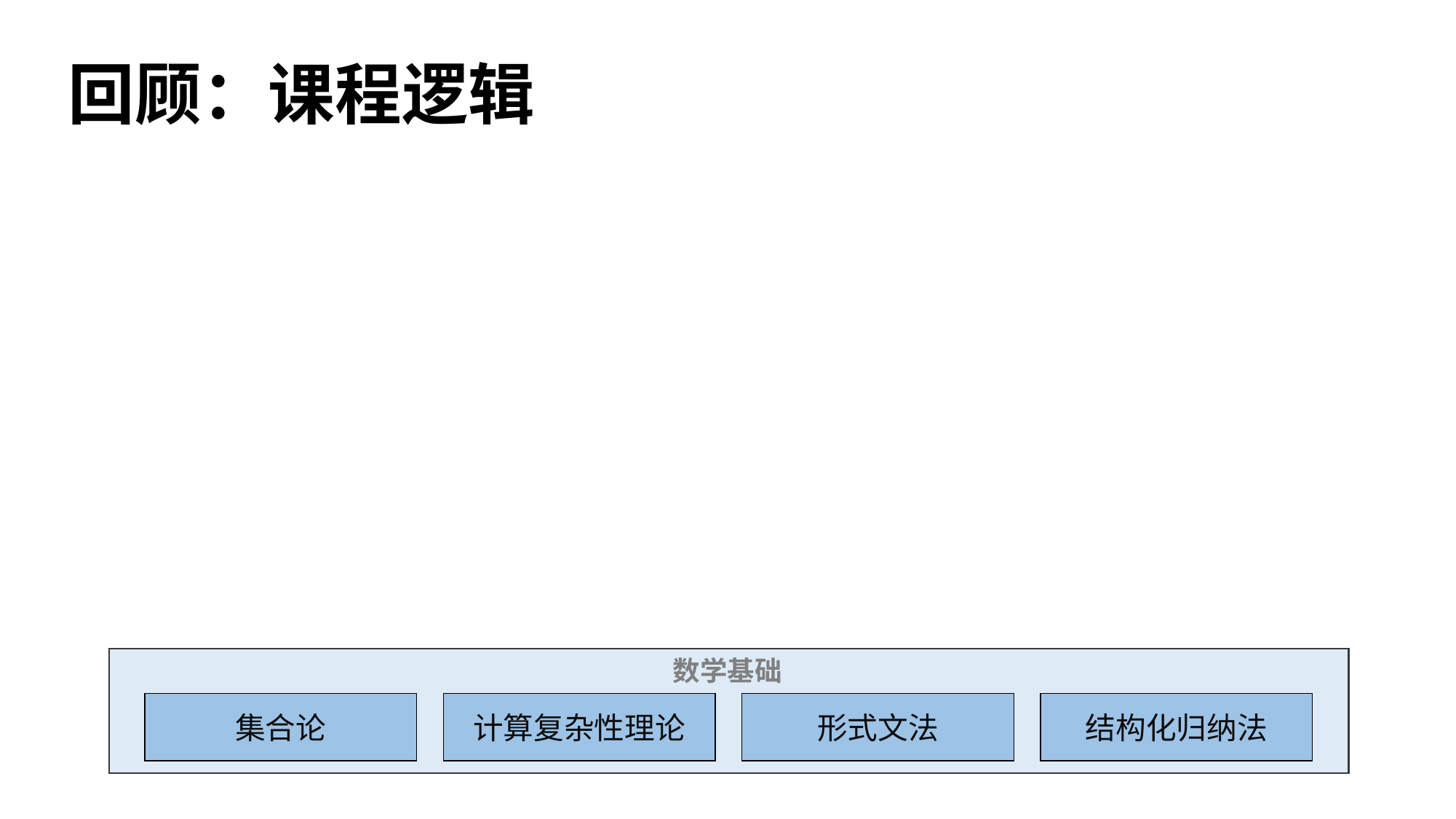

# 回顾：课程逻辑

数学基础
集合论
计算复杂性理论
形式文法
结构化归纳法